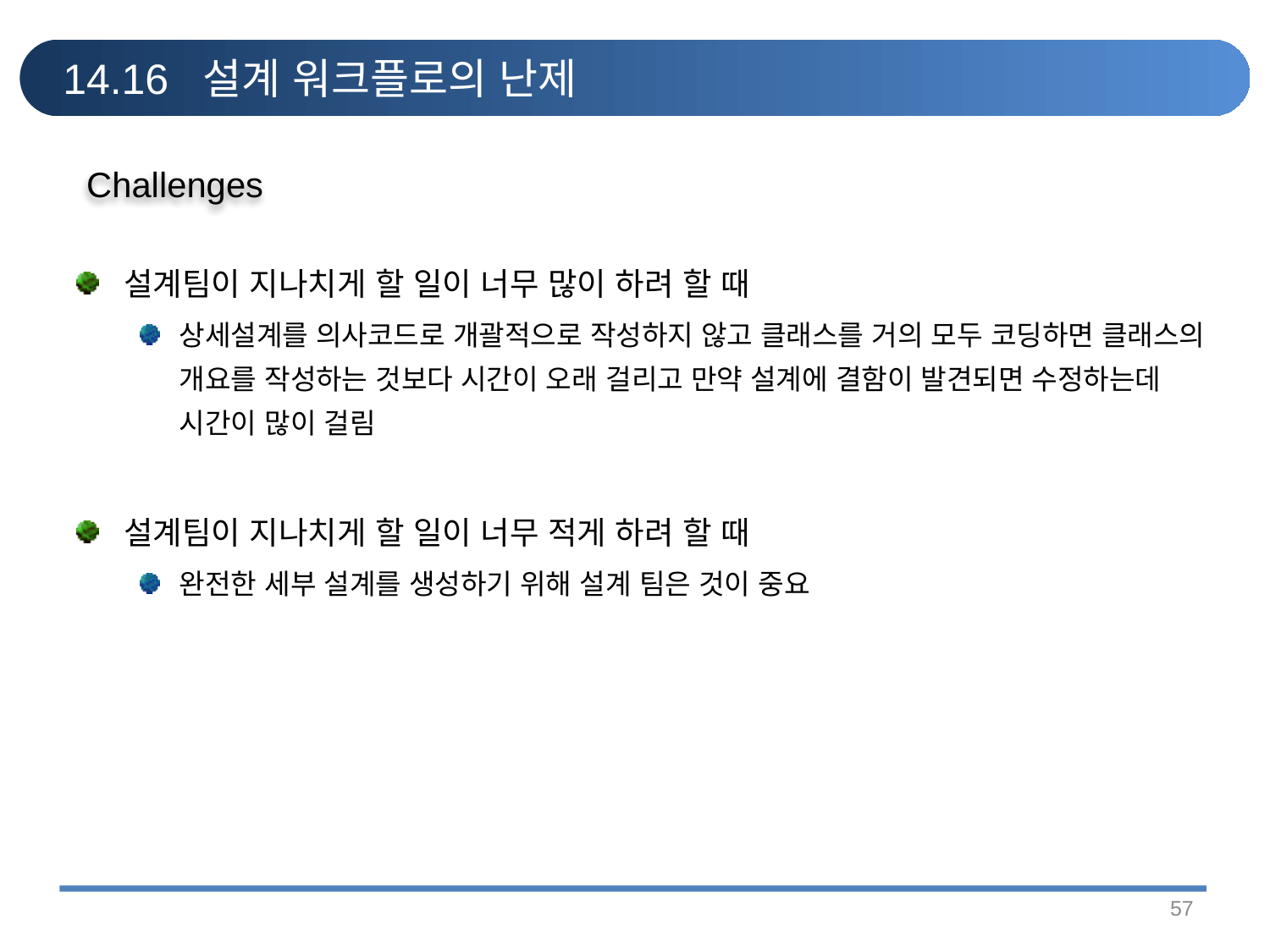

# 14.16  설계 워크플로의 난제
Challenges
설계팀이 지나치게 할 일이 너무 많이 하려 할 때
상세설계를 의사코드로 개괄적으로 작성하지 않고 클래스를 거의 모두 코딩하면 클래스의 개요를 작성하는 것보다 시간이 오래 걸리고 만약 설계에 결함이 발견되면 수정하는데 시간이 많이 걸림

설계팀이 지나치게 할 일이 너무 적게 하려 할 때
완전한 세부 설계를 생성하기 위해 설계 팀은 것이 중요
57